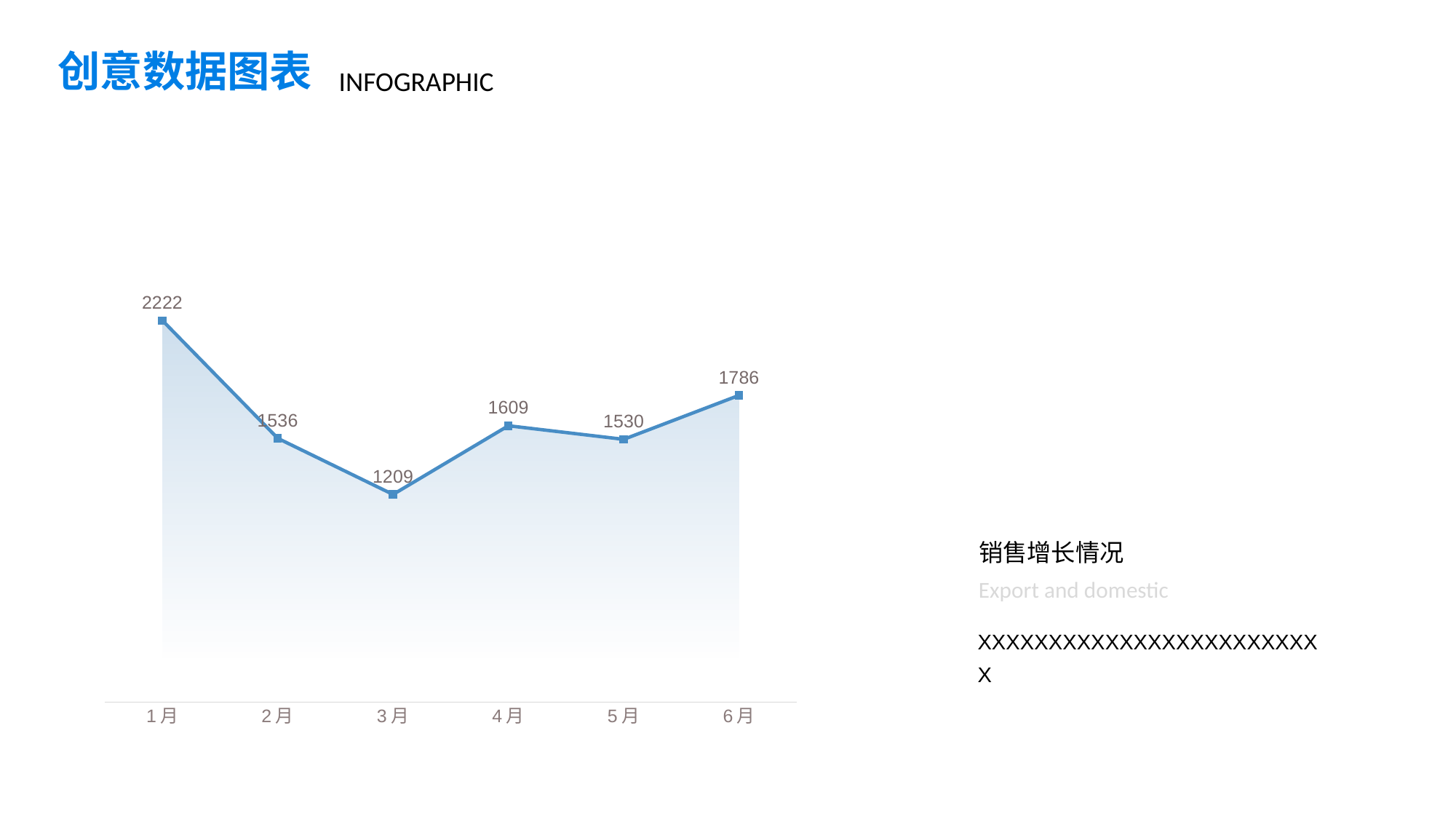

创意数据图表
INFOGRAPHIC

### Chart

| Category | 辅助数据 | 销售额 |
|---|---|---|
| 1月 | 2222.0 | 2222.0 |
| 2月 | 1536.0 | 1536.0 |
| 3月 | 1209.0 | 1209.0 |
| 4月 | 1609.0 | 1609.0 |
| 5月 | 1530.0 | 1530.0 |
| 6月 | 1786.0 | 1786.0 |
销售增长情况
Export and domestic
XXXXXXXXXXXXXXXXXXXXXXXXX